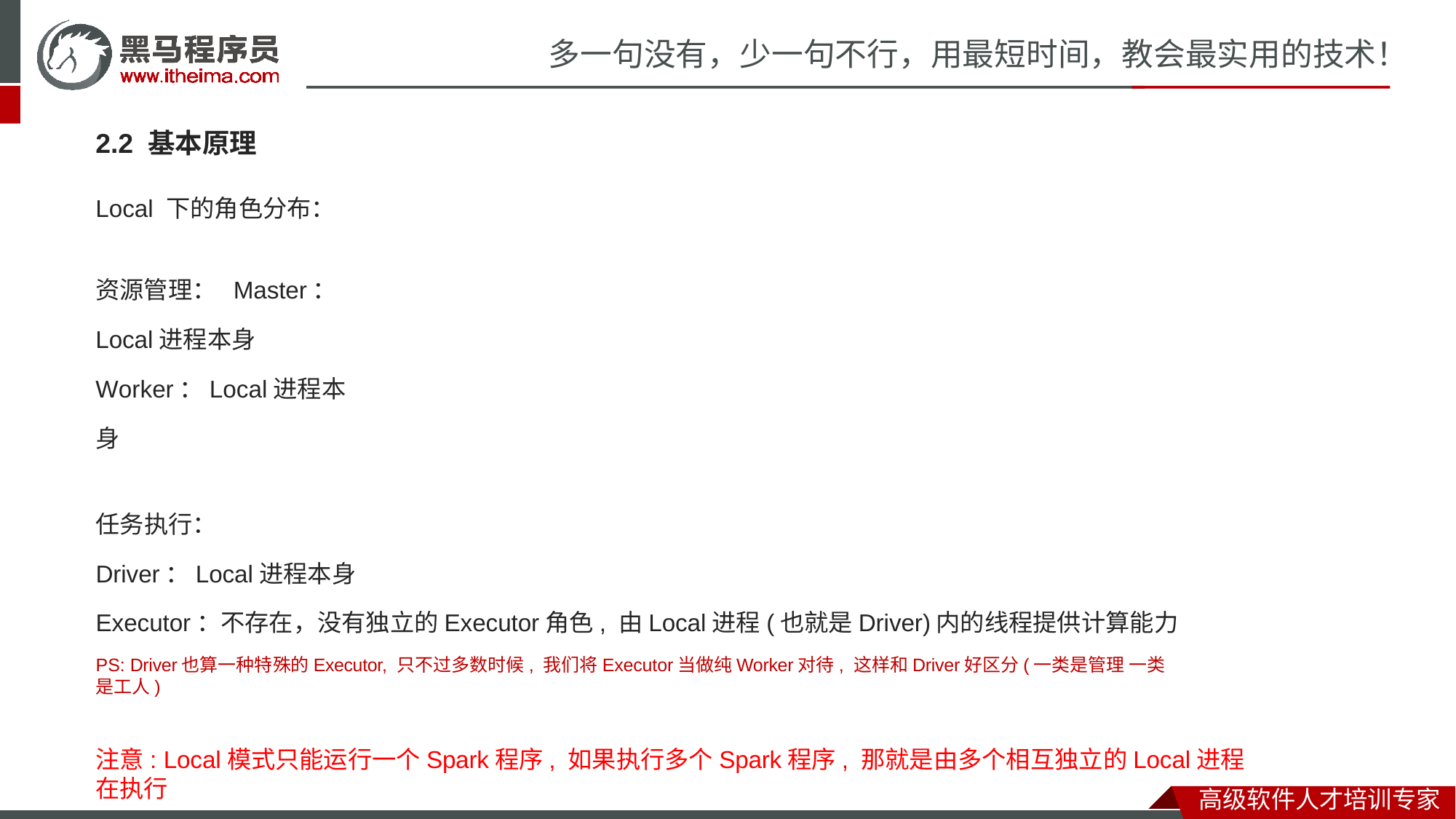

# 多一句没有，少一句不行，用最短时间，教会最实用的技术！

2.2 基本原理

Local 下的角色分布：

资源管理：  Master：Local进程本身 Worker：Local进程本身
任务执行：
Driver：Local进程本身
Executor：不存在，没有独立的Executor角色, 由Local进程(也就是Driver)内的线程提供计算能力
PS: Driver也算一种特殊的Executor, 只不过多数时候, 我们将Executor当做纯Worker对待, 这样和Driver好区分(一类是管理 一类是工人)
注意: Local模式只能运行一个Spark程序, 如果执行多个Spark程序, 那就是由多个相互独立的Local进程在执行
高级软件人才培训专家